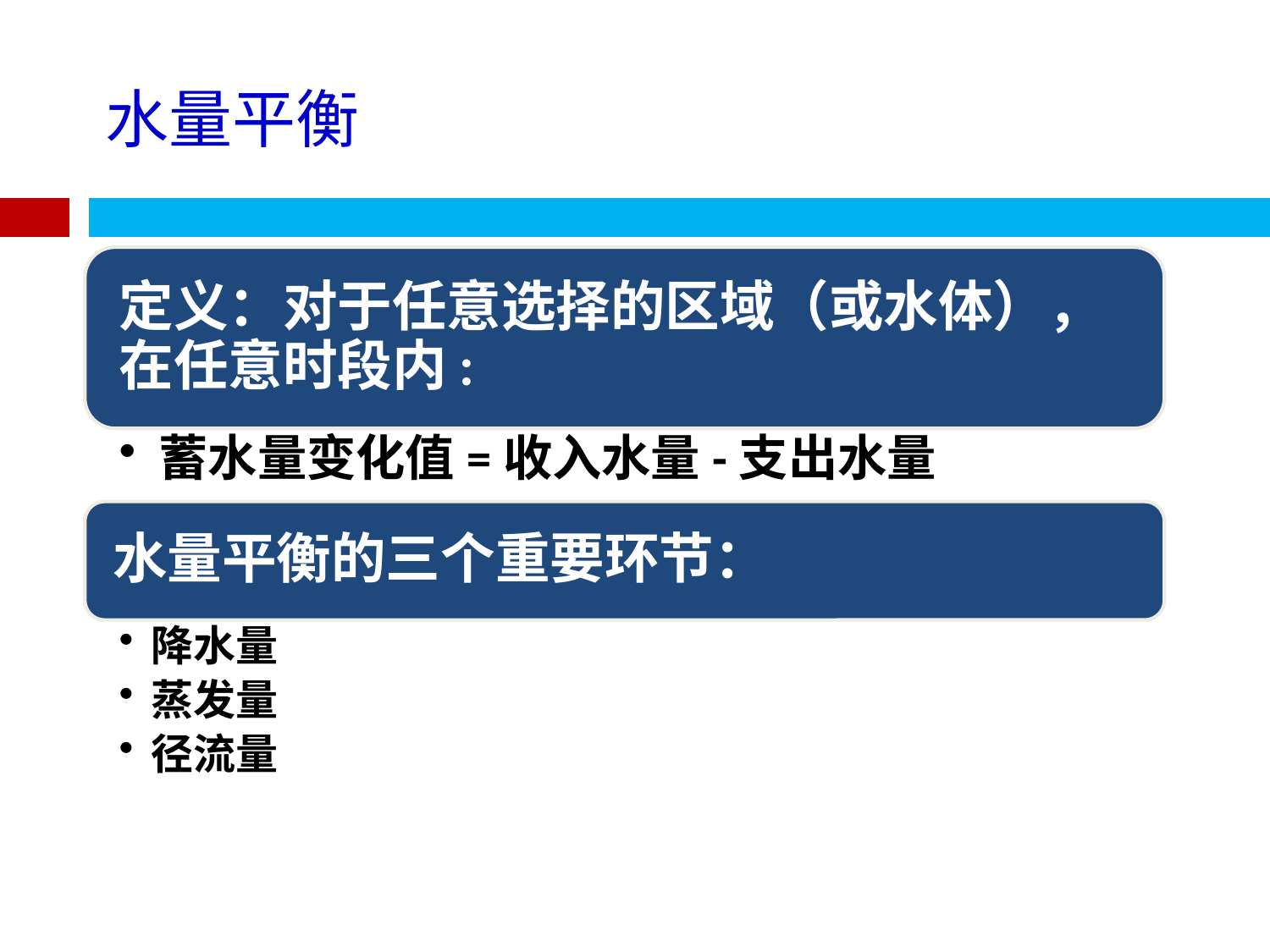

# 水量平衡
定义：对于任意选择的区域（或水体），在任意时段内:
蓄水量变化值=收入水量-支出水量
水量平衡的三个重要环节：
降水量
蒸发量
径流量